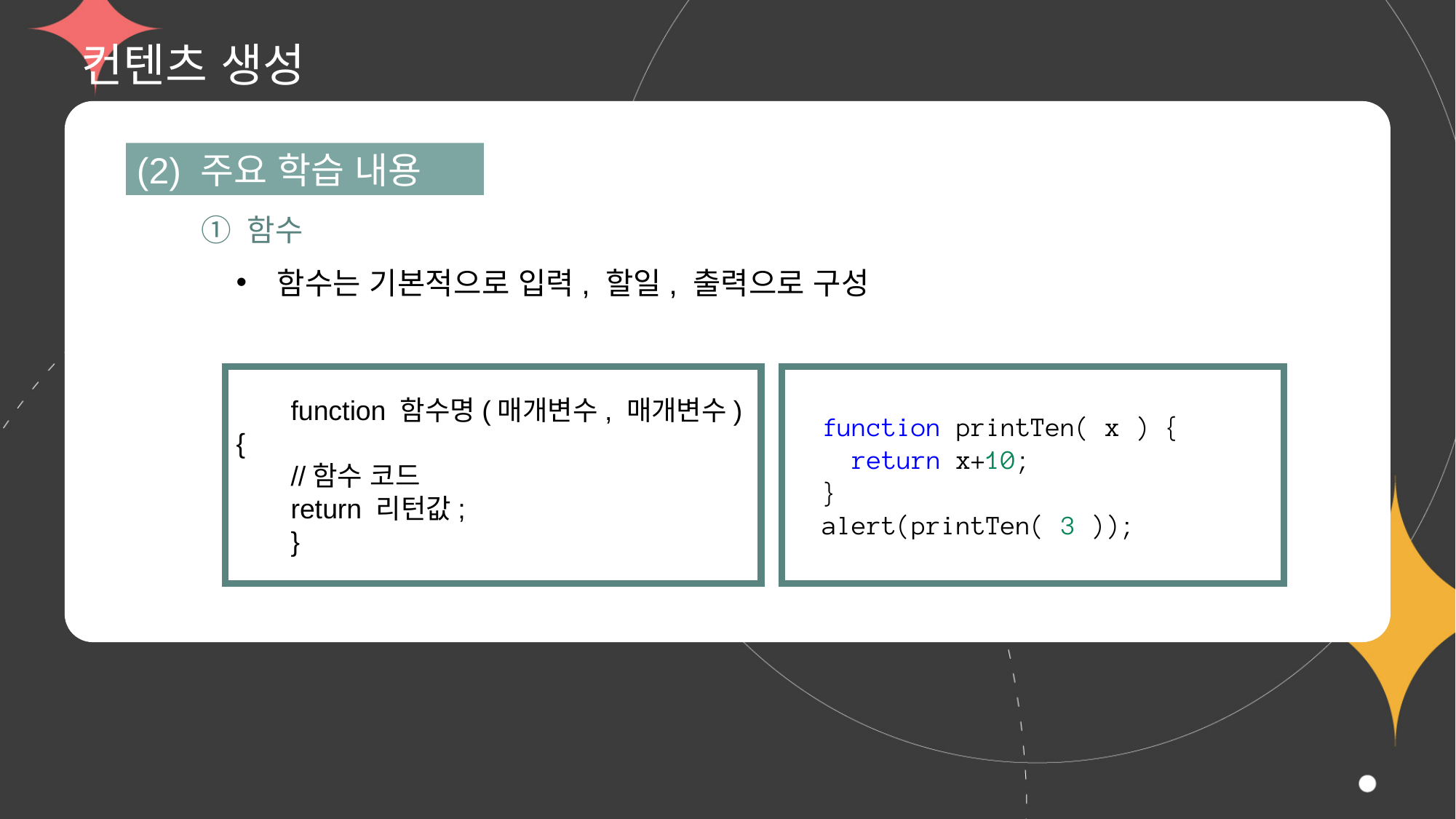

# 컨텐츠 생성
(2) 주요 학습 내용
① 함수
함수는 기본적으로 입력, 할일, 출력으로 구성
function 함수명(매개변수, 매개변수) {
//함수 코드
return 리턴값;
}
  function printTen( x ) {
    return x+10;
  }
  alert(printTen( 3 ));